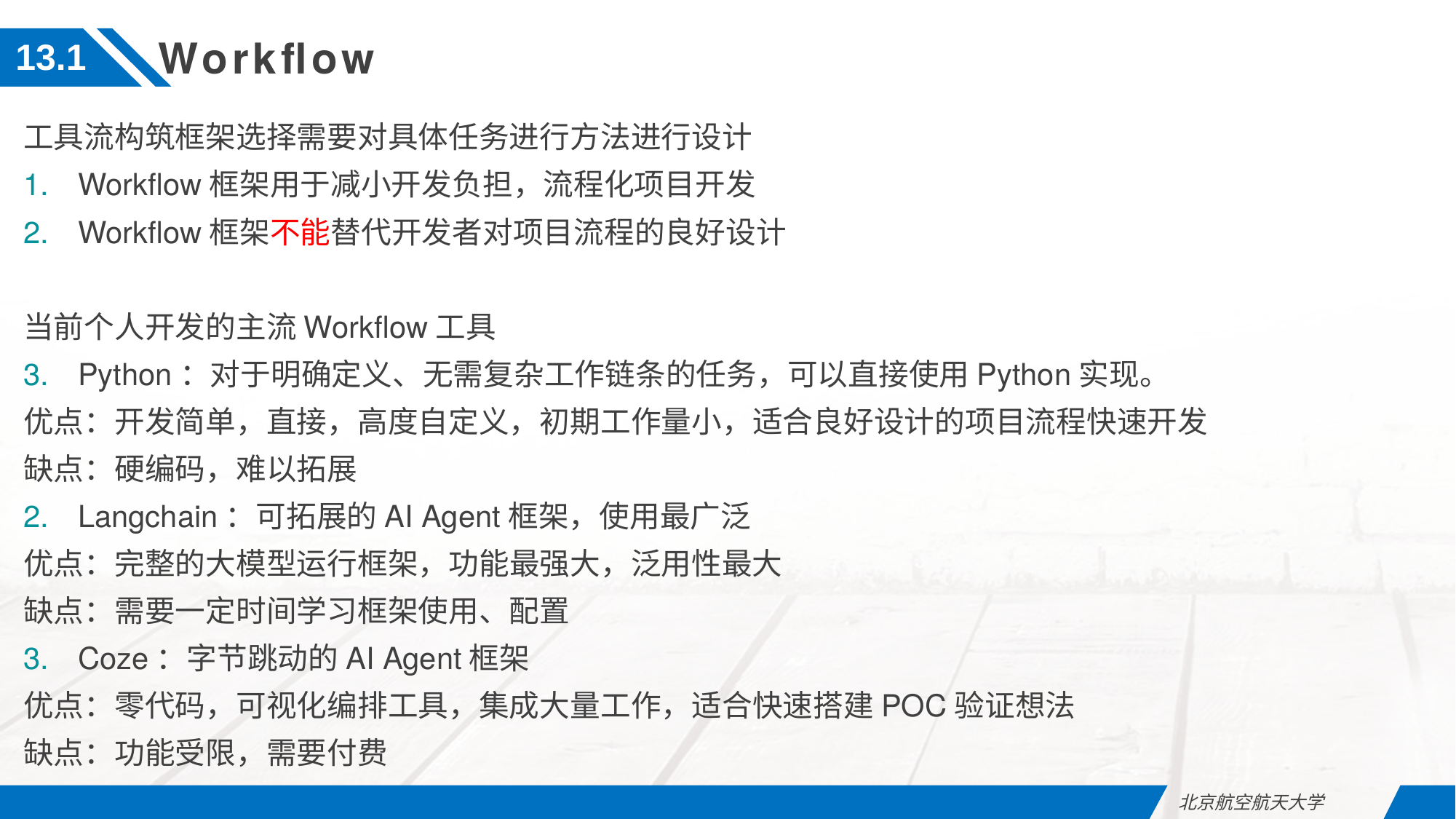

Workflow

13.1
工具流构筑框架选择需要对具体任务进行方法进行设计
Workflow框架用于减小开发负担，流程化项目开发
Workflow框架不能替代开发者对项目流程的良好设计

当前个人开发的主流Workflow工具
Python：对于明确定义、无需复杂工作链条的任务，可以直接使用Python实现。
优点：开发简单，直接，高度自定义，初期工作量小，适合良好设计的项目流程快速开发
缺点：硬编码，难以拓展
Langchain：可拓展的AI Agent框架，使用最广泛
优点：完整的大模型运行框架，功能最强大，泛用性最大
缺点：需要一定时间学习框架使用、配置
Coze：字节跳动的AI Agent框架
优点：零代码，可视化编排工具，集成大量工作，适合快速搭建POC验证想法
缺点：功能受限，需要付费

北京航空航天大学